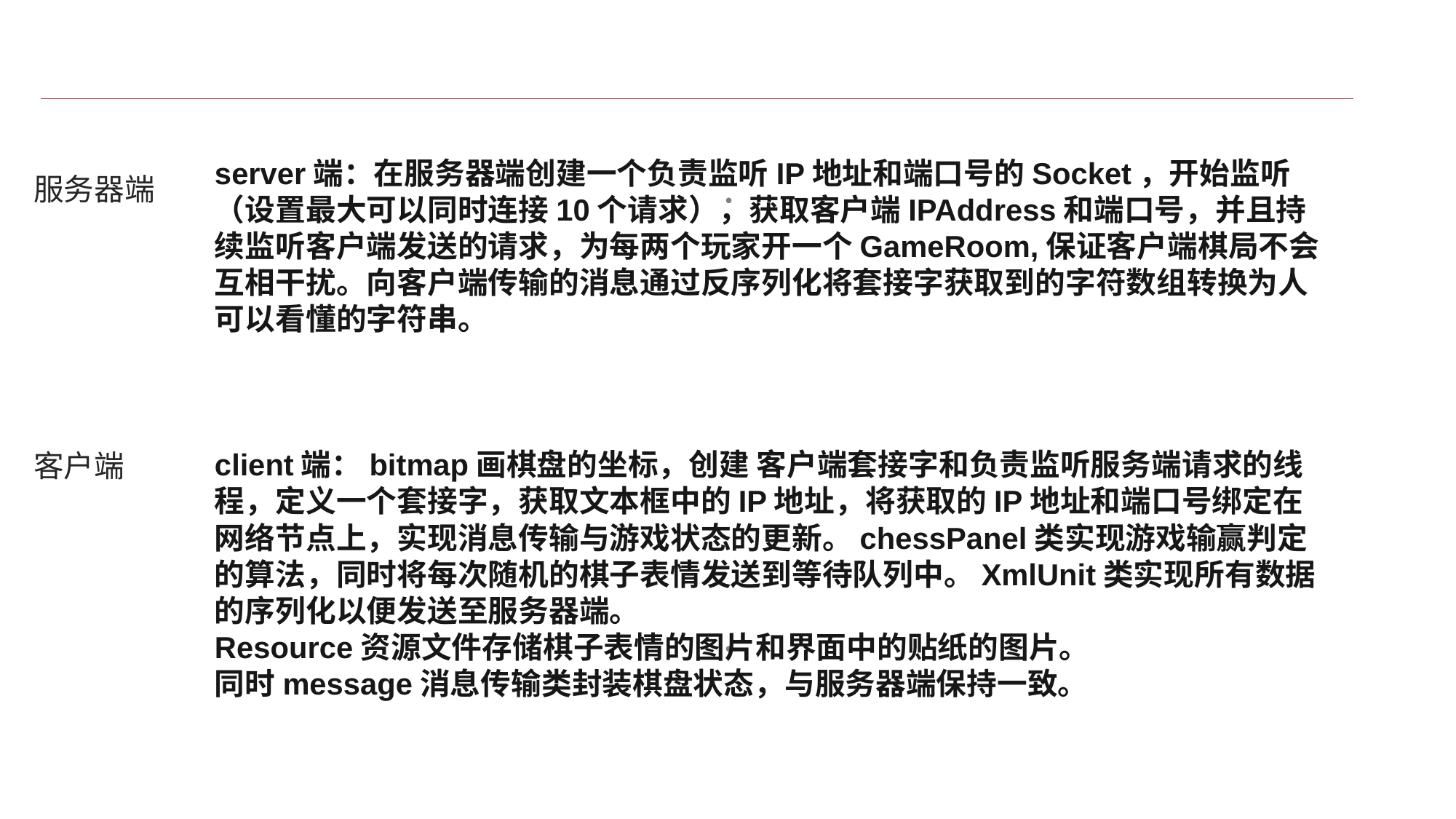

server端：在服务器端创建一个负责监听IP地址和端口号的Socket，开始监听（设置最大可以同时连接10个请求），获取客户端IPAddress和端口号，并且持续监听客户端发送的请求，为每两个玩家开一个GameRoom,保证客户端棋局不会互相干扰。向客户端传输的消息通过反序列化将套接字获取到的字符数组转换为人可以看懂的字符串。

client端：bitmap画棋盘的坐标，创建 客户端套接字和负责监听服务端请求的线程，定义一个套接字，获取文本框中的IP地址，将获取的IP地址和端口号绑定在网络节点上，实现消息传输与游戏状态的更新。chessPanel类实现游戏输赢判定的算法，同时将每次随机的棋子表情发送到等待队列中。XmlUnit类实现所有数据的序列化以便发送至服务器端。
Resource资源文件存储棋子表情的图片和界面中的贴纸的图片。
同时message消息传输类封装棋盘状态，与服务器端保持一致。

服务器端

客户端